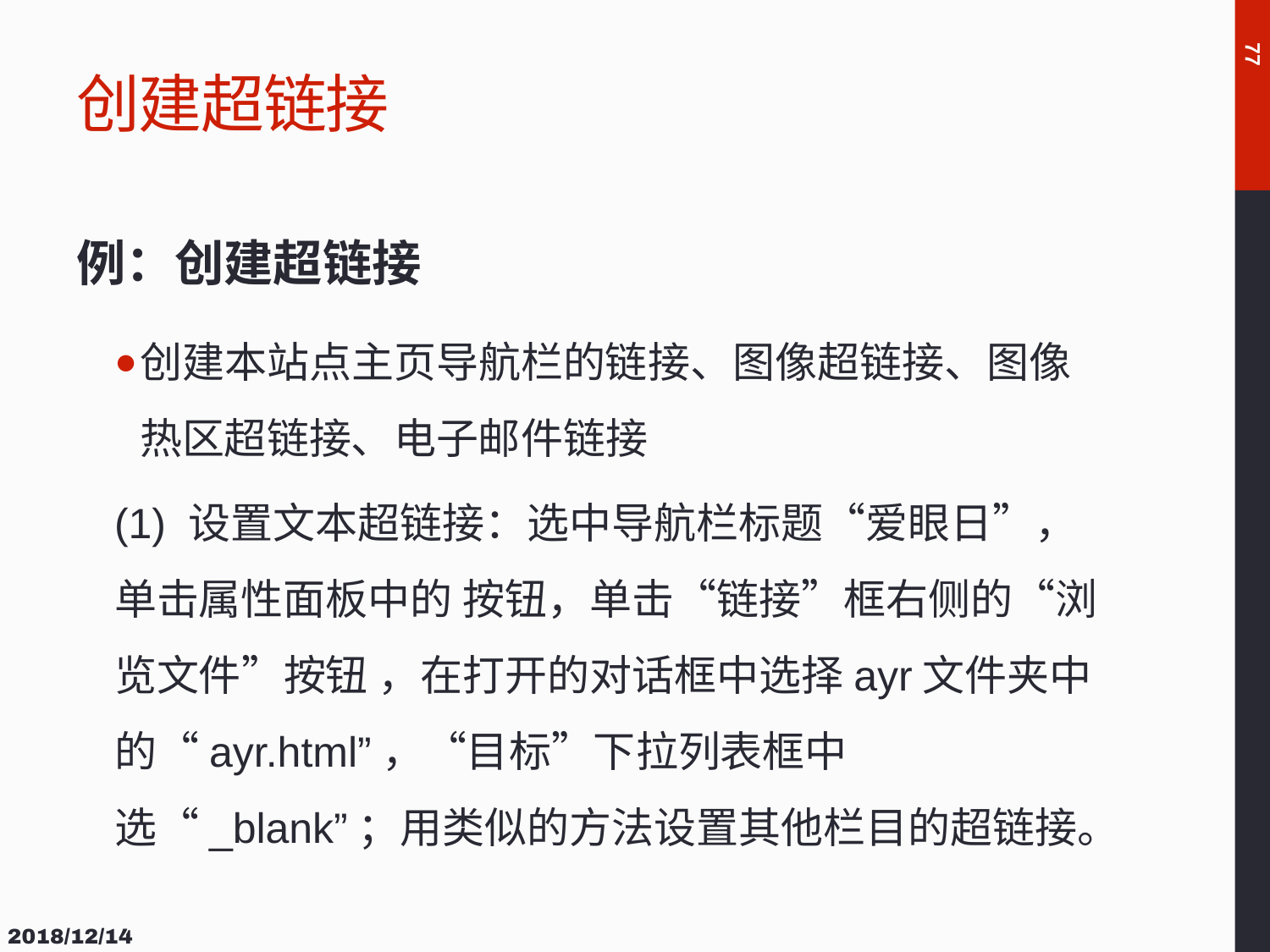

# 创建超链接
77
例：创建超链接
创建本站点主页导航栏的链接、图像超链接、图像热区超链接、电子邮件链接
(1) 设置文本超链接：选中导航栏标题“爱眼日”，单击属性面板中的 按钮，单击“链接”框右侧的“浏览文件”按钮 ，在打开的对话框中选择ayr文件夹中的“ayr.html”，“目标”下拉列表框中选“_blank”；用类似的方法设置其他栏目的超链接。

2018/12/14